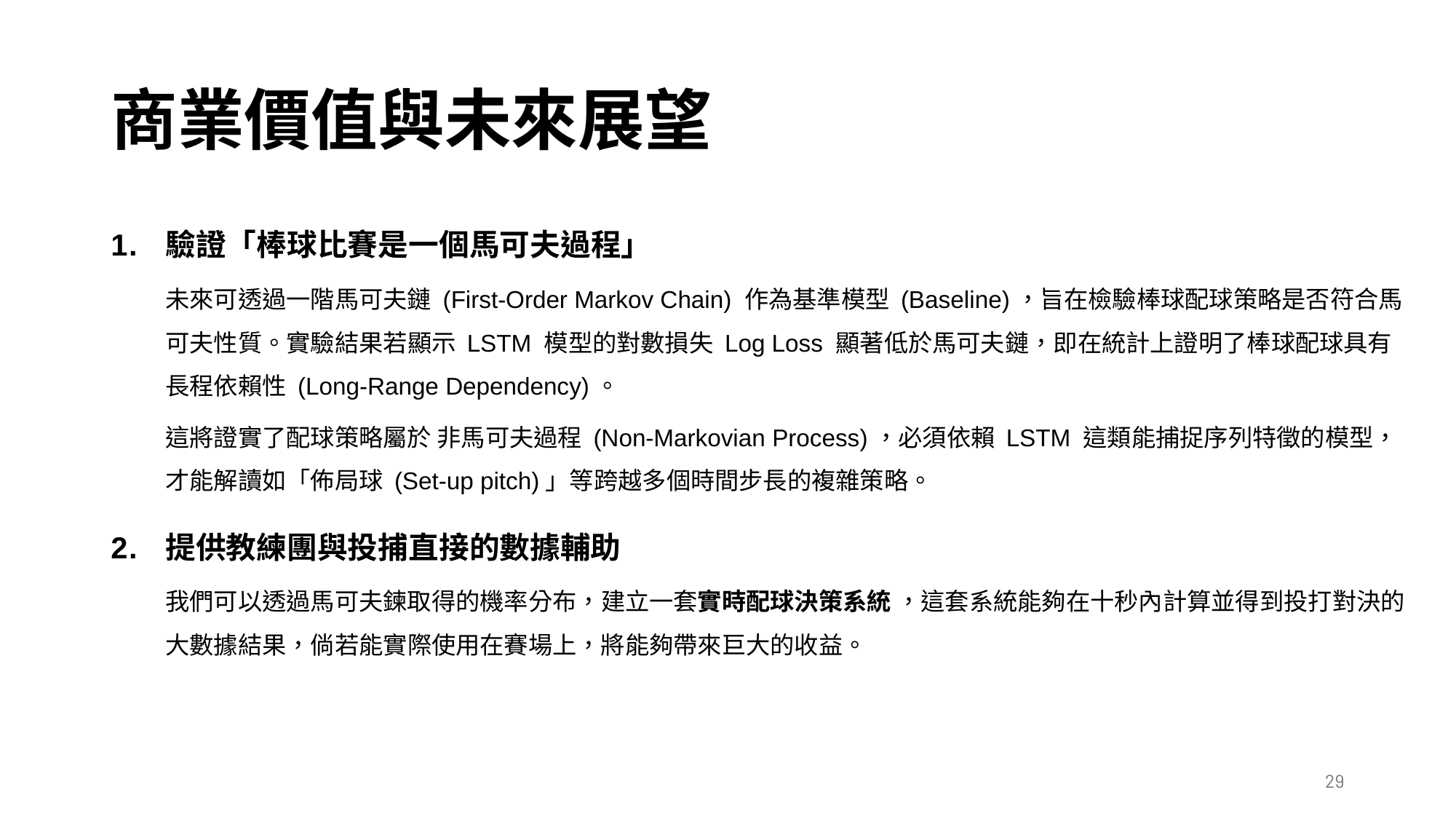

# 商業價值與未來展望
驗證「棒球比賽是一個馬可夫過程」
未來可透過一階馬可夫鏈 (First-Order Markov Chain) 作為基準模型 (Baseline)，旨在檢驗棒球配球策略是否符合馬可夫性質。實驗結果若顯示 LSTM 模型的對數損失 Log Loss 顯著低於馬可夫鏈，即在統計上證明了棒球配球具有 長程依賴性 (Long-Range Dependency)。
這將證實了配球策略屬於 非馬可夫過程 (Non-Markovian Process)，必須依賴 LSTM 這類能捕捉序列特徵的模型，才能解讀如「佈局球 (Set-up pitch)」等跨越多個時間步長的複雜策略。
提供教練團與投捕直接的數據輔助
我們可以透過馬可夫鍊取得的機率分布，建立一套實時配球決策系統 ，這套系統能夠在十秒內計算並得到投打對決的大數據結果，倘若能實際使用在賽場上，將能夠帶來巨大的收益。

29